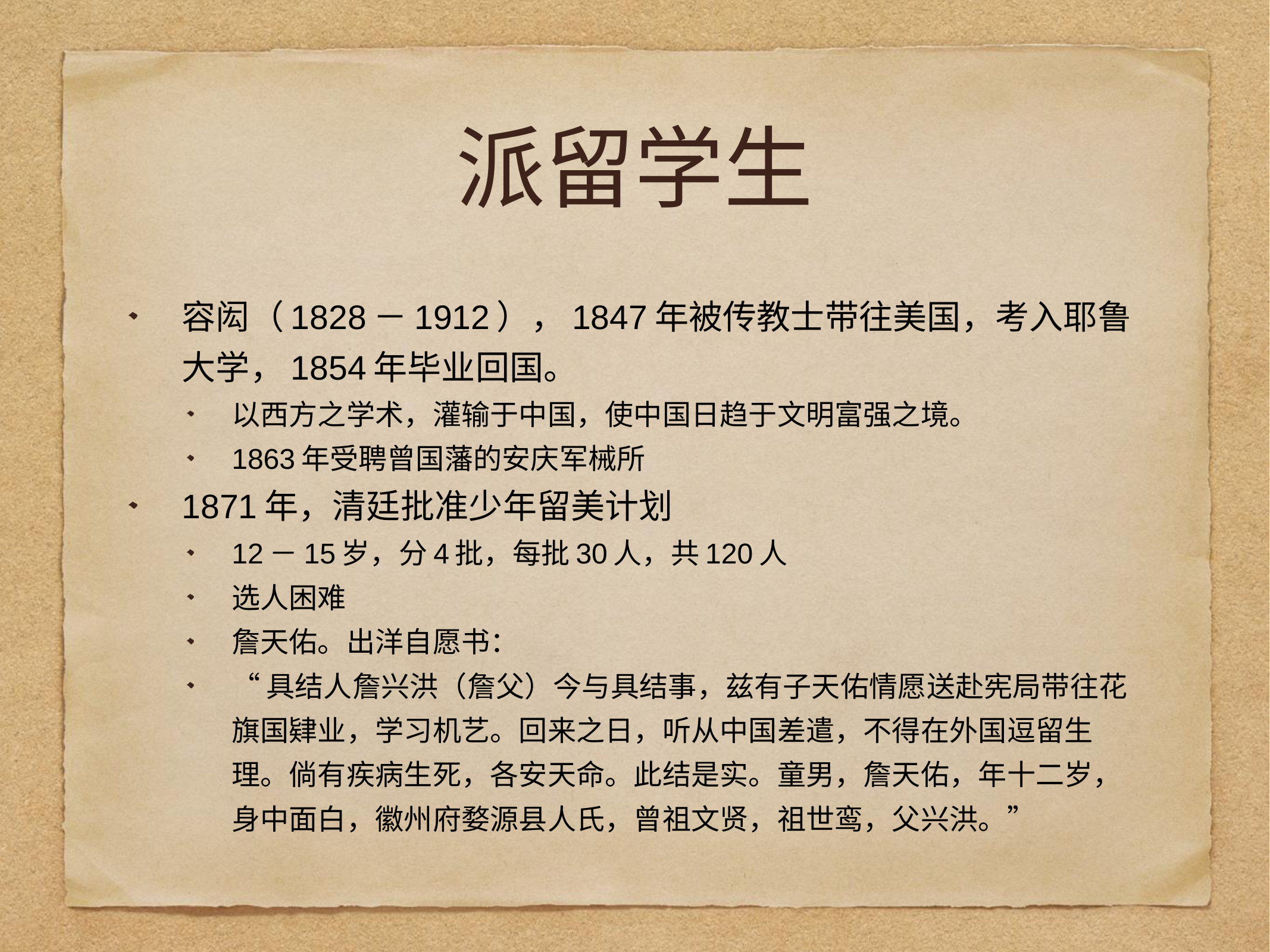

# 派留学生
容闳（1828－1912），1847年被传教士带往美国，考入耶鲁大学，1854年毕业回国。
以西方之学术，灌输于中国，使中国日趋于文明富强之境。
1863年受聘曾国藩的安庆军械所
1871年，清廷批准少年留美计划
12－15岁，分4批，每批30人，共120人
选人困难
詹天佑。出洋自愿书：
“具结人詹兴洪（詹父）今与具结事，兹有子天佑情愿送赴宪局带往花旗国肄业，学习机艺。回来之日，听从中国差遣，不得在外国逗留生理。倘有疾病生死，各安天命。此结是实。童男，詹天佑，年十二岁，身中面白，徽州府婺源县人氏，曾祖文贤，祖世鸾，父兴洪。”